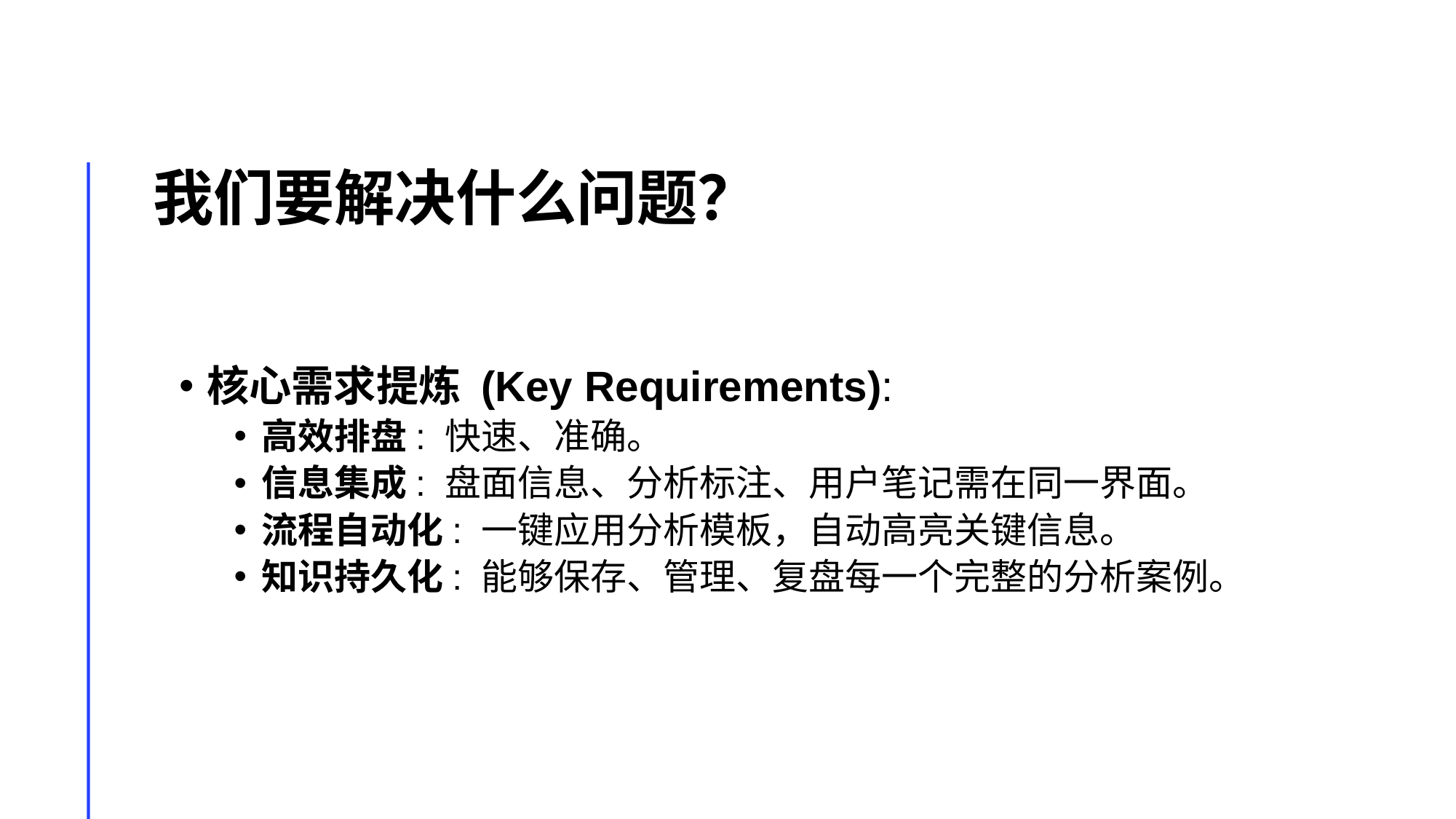

# 我们要解决什么问题？
核心需求提炼 (Key Requirements):
高效排盘: 快速、准确。
信息集成: 盘面信息、分析标注、用户笔记需在同一界面。
流程自动化: 一键应用分析模板，自动高亮关键信息。
知识持久化: 能够保存、管理、复盘每一个完整的分析案例。